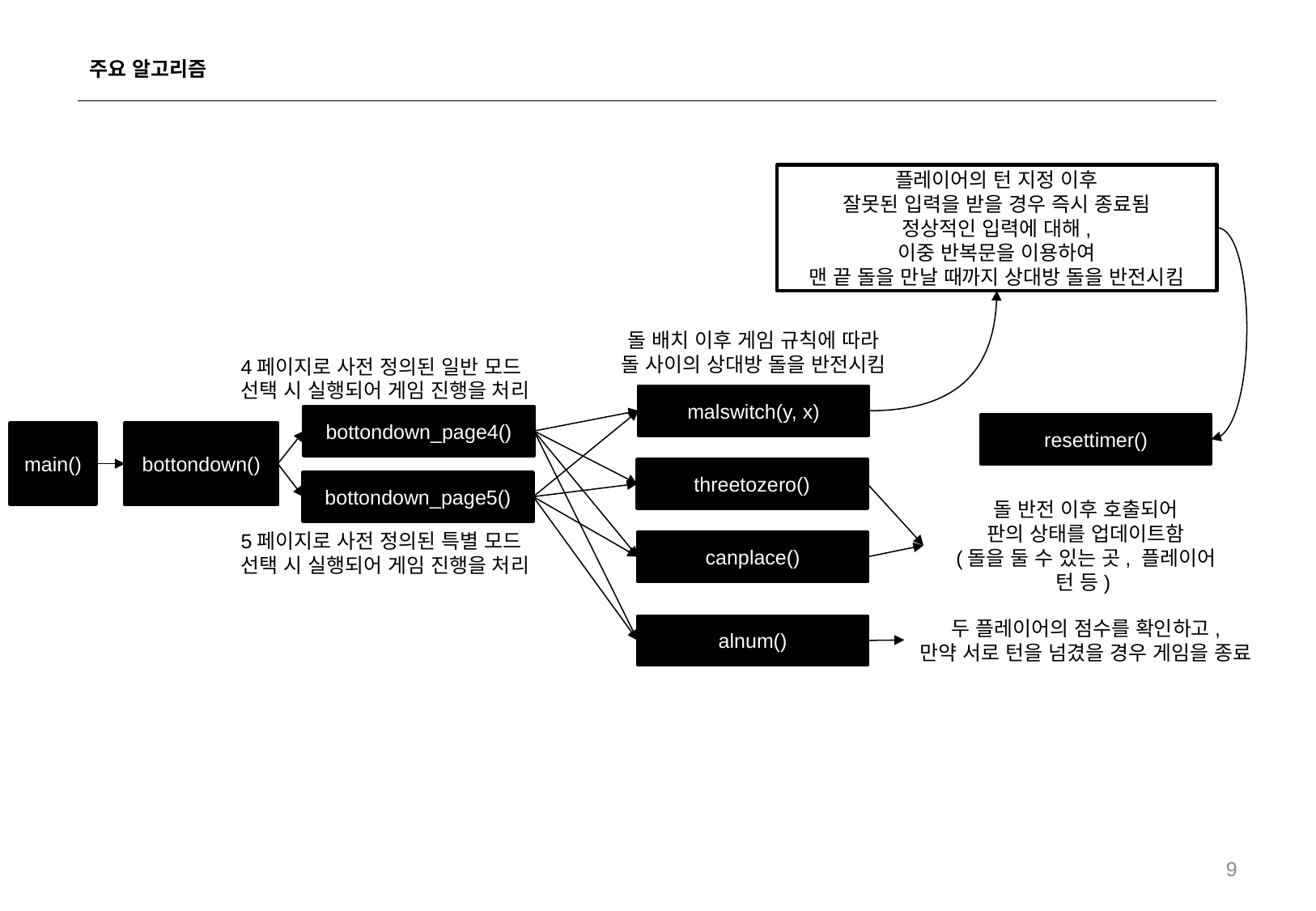

# 주요 알고리즘
플레이어의 턴 지정 이후
잘못된 입력을 받을 경우 즉시 종료됨
정상적인 입력에 대해,
이중 반복문을 이용하여
맨 끝 돌을 만날 때까지 상대방 돌을 반전시킴
돌 배치 이후 게임 규칙에 따라
돌 사이의 상대방 돌을 반전시킴
4페이지로 사전 정의된 일반 모드
선택 시 실행되어 게임 진행을 처리
malswitch(y, x)
bottondown_page4()
resettimer()
main()
bottondown()
threetozero()
bottondown_page5()
돌 반전 이후 호출되어
판의 상태를 업데이트함
(돌을 둘 수 있는 곳, 플레이어
턴 등)
5페이지로 사전 정의된 특별 모드
선택 시 실행되어 게임 진행을 처리
canplace()
두 플레이어의 점수를 확인하고,
만약 서로 턴을 넘겼을 경우 게임을 종료
alnum()
9